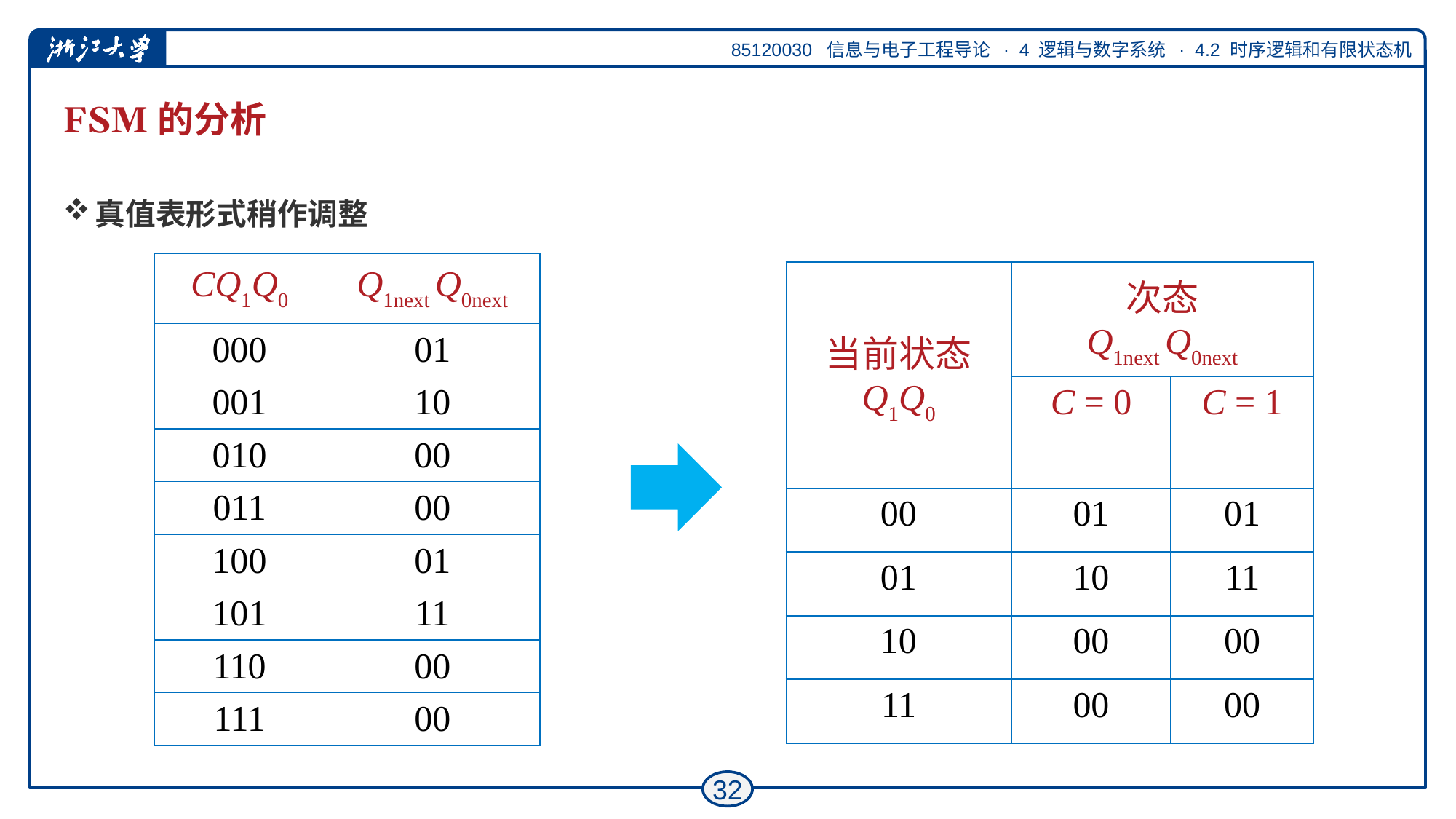

# FSM的分析
真值表形式稍作调整
| CQ1Q0 | Q1next Q0next |
| --- | --- |
| 000 | 01 |
| 001 | 10 |
| 010 | 00 |
| 011 | 00 |
| 100 | 01 |
| 101 | 11 |
| 110 | 00 |
| 111 | 00 |
| 当前状态 Q1Q0 | 次态 Q1next Q0next |  |
| --- | --- | --- |
|  | C = 0 | C = 1 |
| 00 | 01 | 01 |
| 01 | 10 | 11 |
| 10 | 00 | 00 |
| 11 | 00 | 00 |